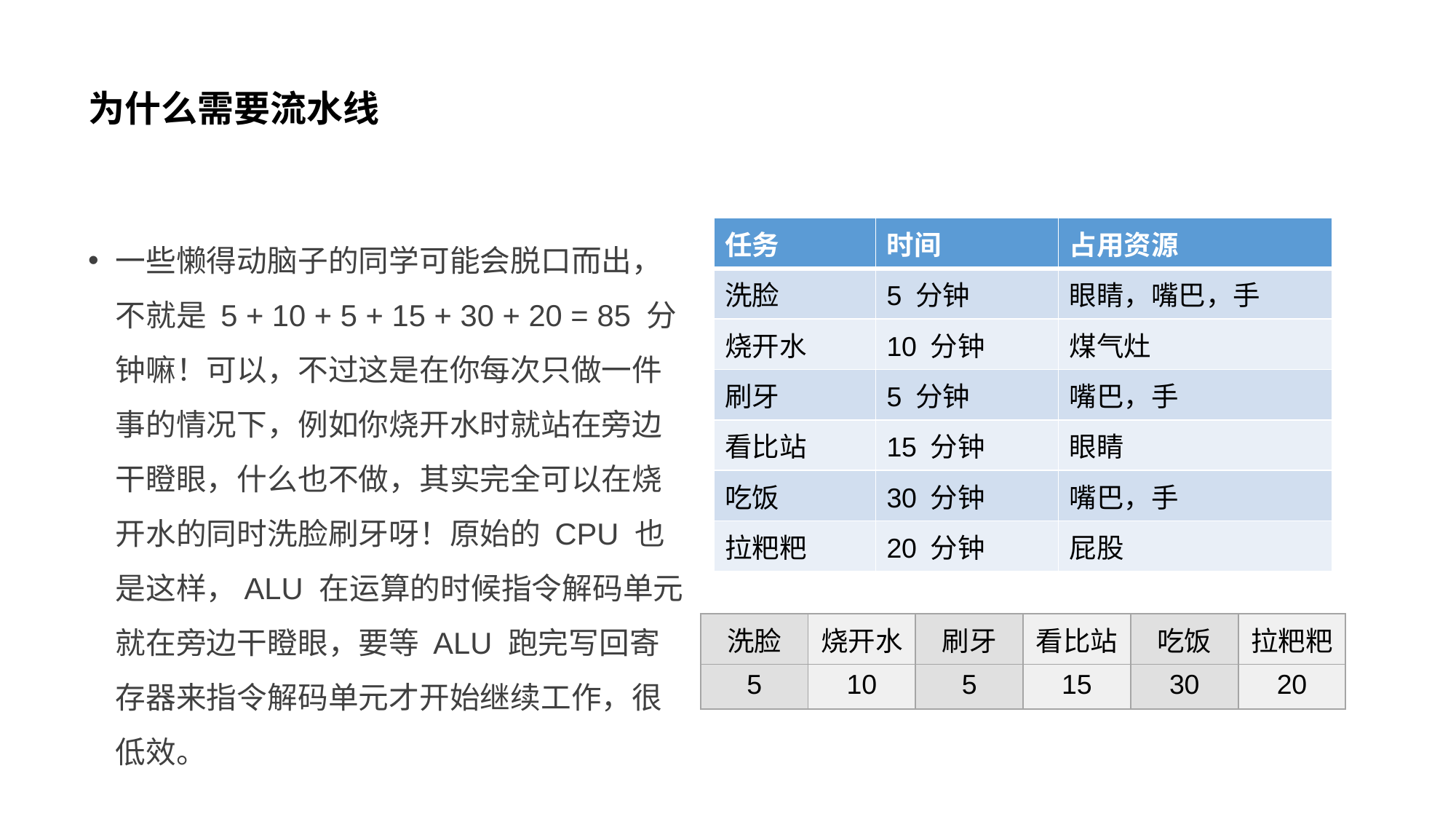

# 为什么需要流水线
一些懒得动脑子的同学可能会脱口而出，不就是 5 + 10 + 5 + 15 + 30 + 20 = 85 分钟嘛！可以，不过这是在你每次只做一件事的情况下，例如你烧开水时就站在旁边干瞪眼，什么也不做，其实完全可以在烧开水的同时洗脸刷牙呀！原始的 CPU 也是这样，ALU 在运算的时候指令解码单元就在旁边干瞪眼，要等 ALU 跑完写回寄存器来指令解码单元才开始继续工作，很低效。
| 任务 | 时间 | 占用资源 |
| --- | --- | --- |
| 洗脸 | 5 分钟 | 眼睛，嘴巴，手 |
| 烧开水 | 10 分钟 | 煤气灶 |
| 刷牙 | 5 分钟 | 嘴巴，手 |
| 看比站 | 15 分钟 | 眼睛 |
| 吃饭 | 30 分钟 | 嘴巴，手 |
| 拉粑粑 | 20 分钟 | 屁股 |
| 洗脸 | 烧开水 | 刷牙 | 看比站 | 吃饭 | 拉粑粑 |
| --- | --- | --- | --- | --- | --- |
| 5 | 10 | 5 | 15 | 30 | 20 |